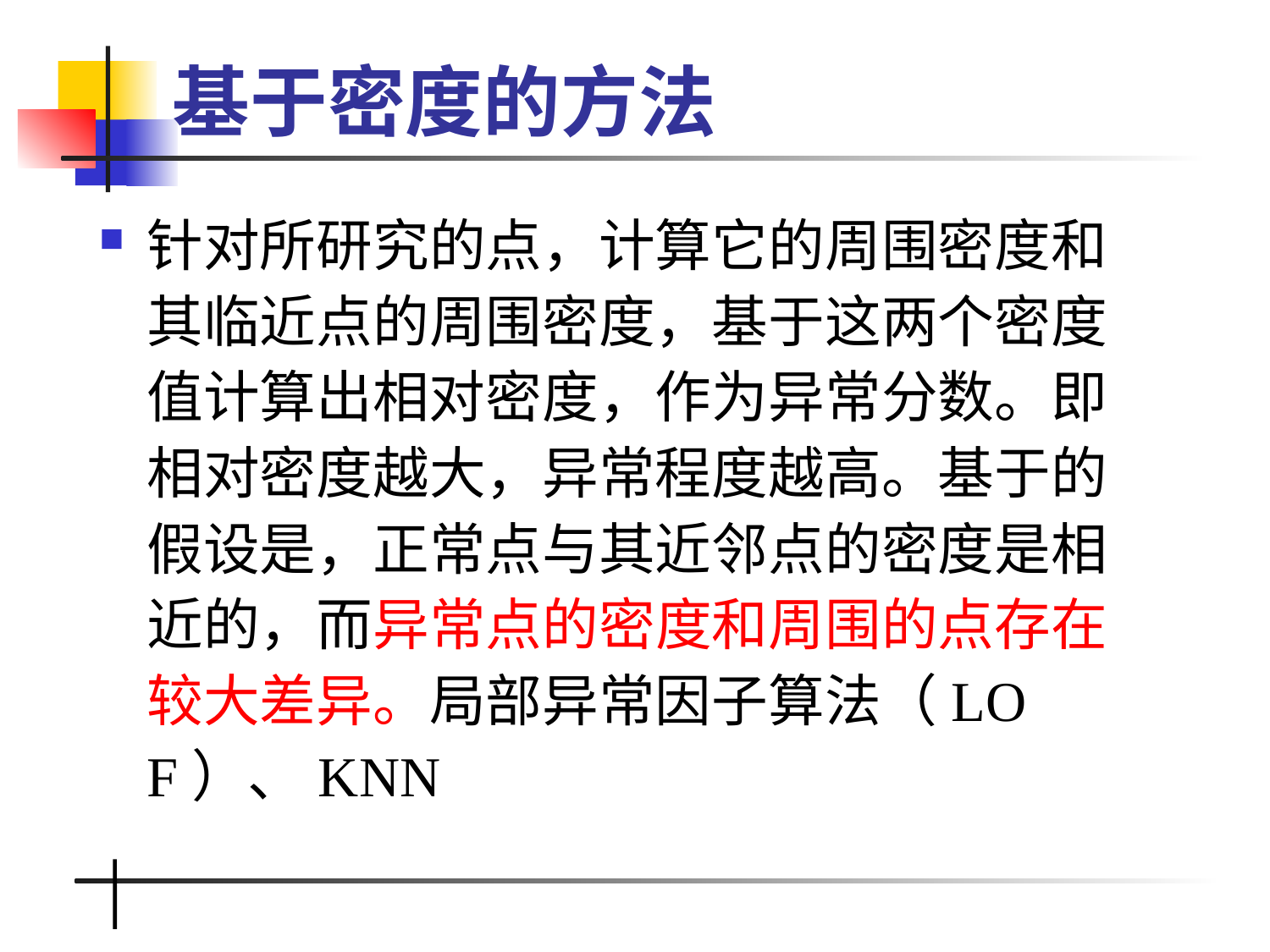

# 基于密度的方法
针对所研究的点，计算它的周围密度和其临近点的周围密度，基于这两个密度值计算出相对密度，作为异常分数。即相对密度越大，异常程度越高。基于的假设是，正常点与其近邻点的密度是相近的，而异常点的密度和周围的点存在较大差异。局部异常因子算法（LOF）、KNN